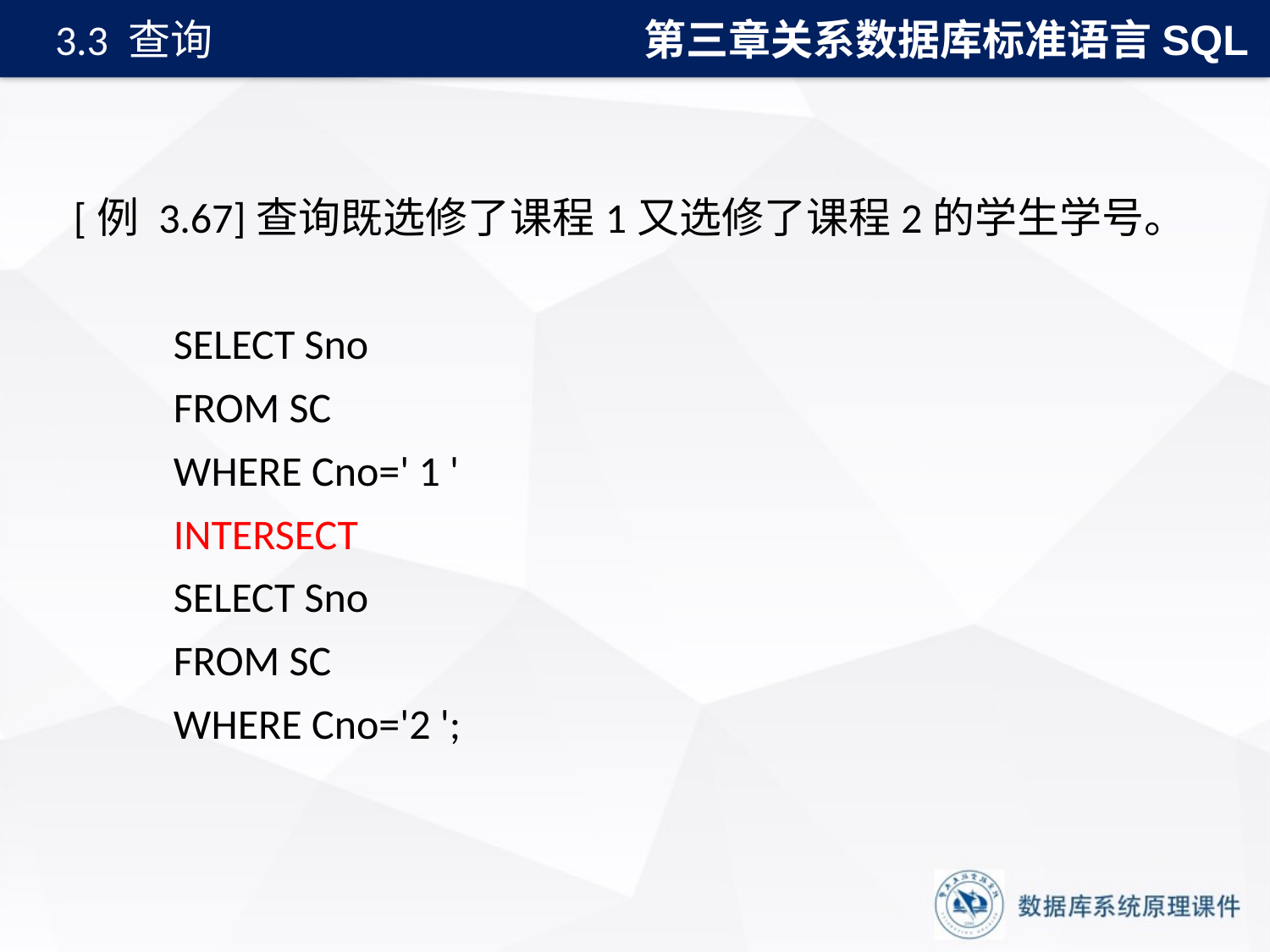

第三章关系数据库标准语言SQL
3.3 查询
[例 3.67]查询既选修了课程1又选修了课程2的学生学号。

SELECT Sno
FROM SC
WHERE Cno=' 1 '
INTERSECT
SELECT Sno
FROM SC
WHERE Cno='2 ';